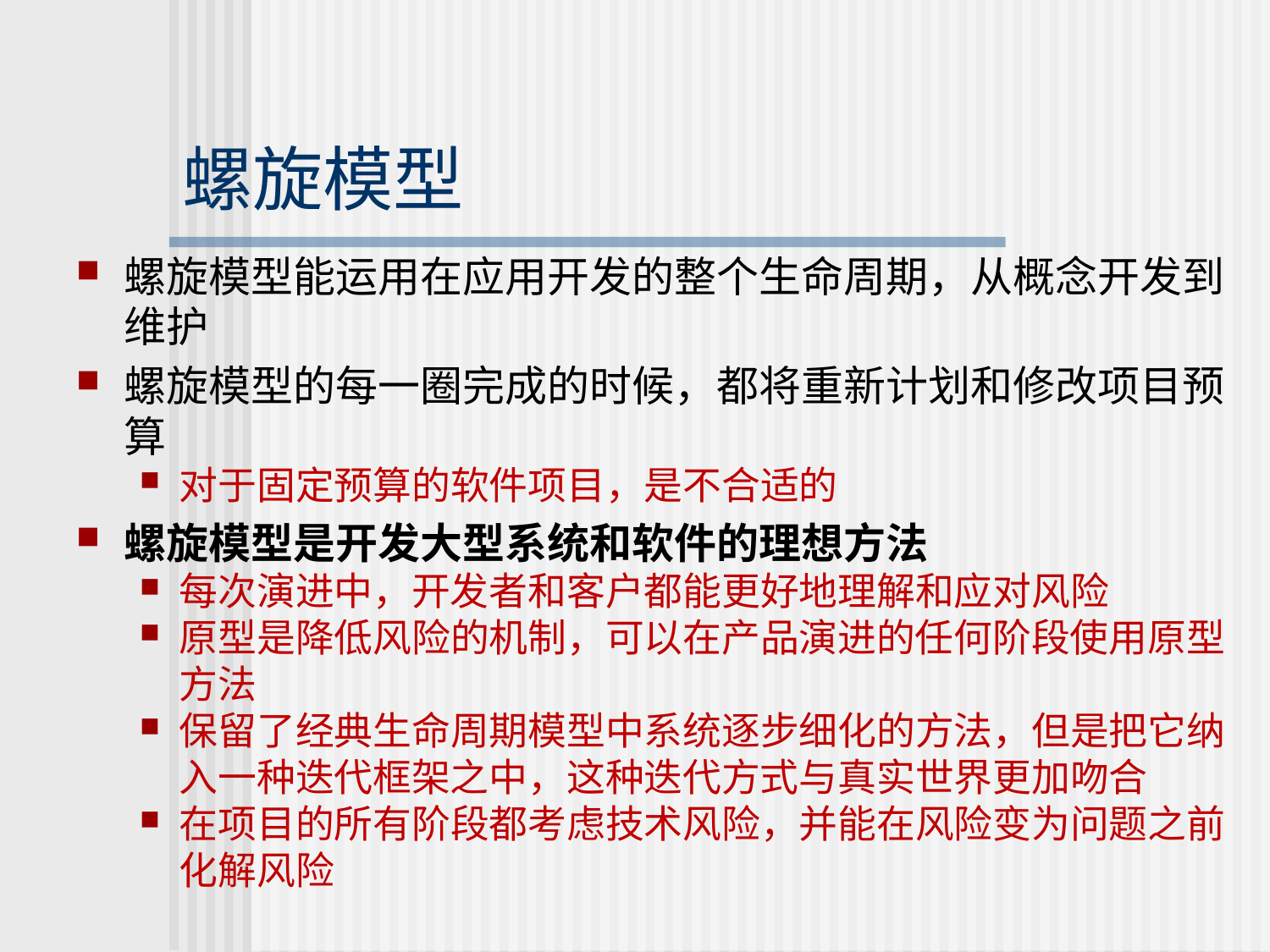

螺旋模型
螺旋模型能运用在应用开发的整个生命周期，从概念开发到维护
螺旋模型的每一圈完成的时候，都将重新计划和修改项目预算
对于固定预算的软件项目，是不合适的
螺旋模型是开发大型系统和软件的理想方法
每次演进中，开发者和客户都能更好地理解和应对风险
原型是降低风险的机制，可以在产品演进的任何阶段使用原型方法
保留了经典生命周期模型中系统逐步细化的方法，但是把它纳入一种迭代框架之中，这种迭代方式与真实世界更加吻合
在项目的所有阶段都考虑技术风险，并能在风险变为问题之前化解风险